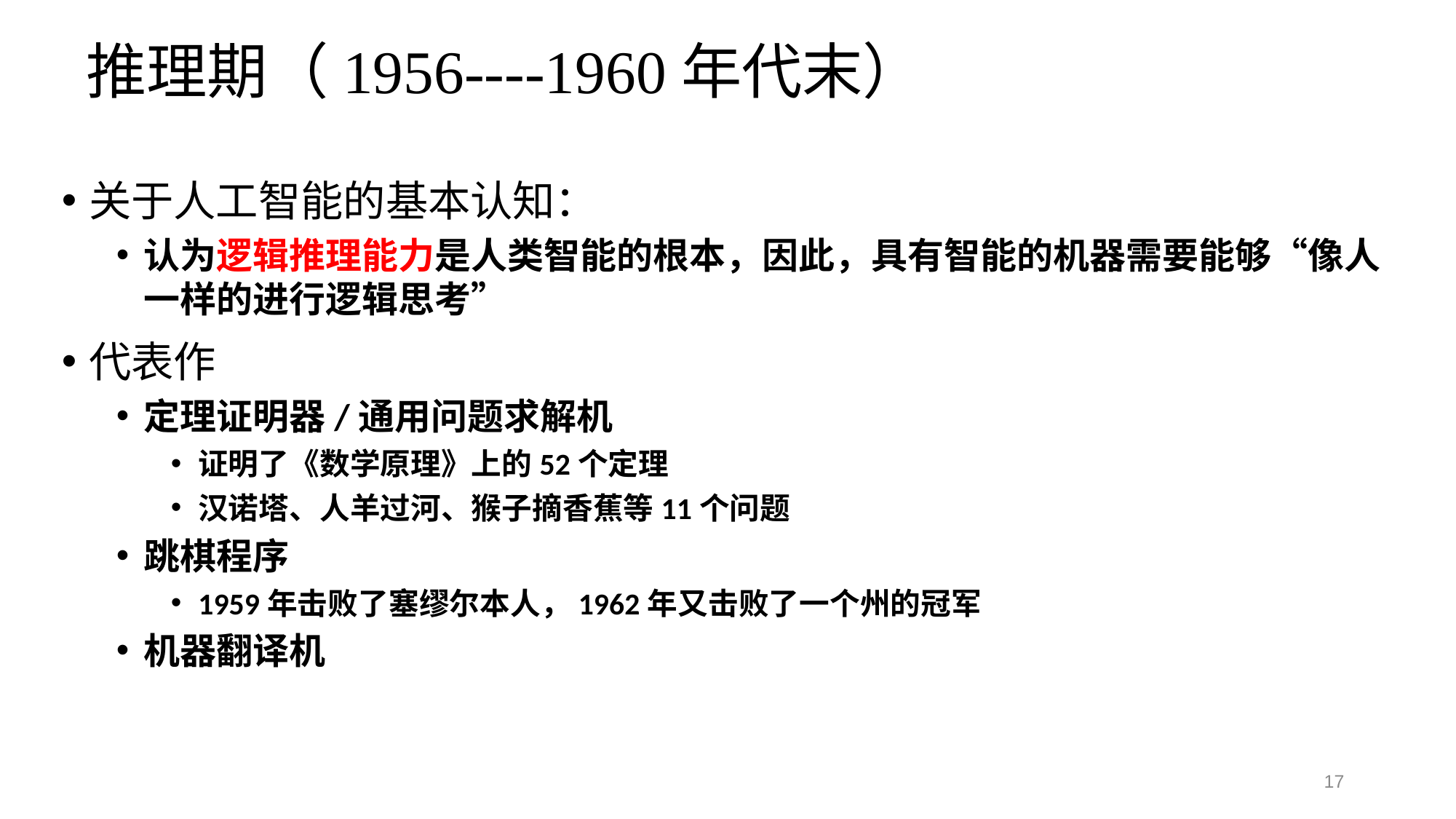

推理期（1956----1960年代末）
关于人工智能的基本认知：
认为逻辑推理能力是人类智能的根本，因此，具有智能的机器需要能够“像人一样的进行逻辑思考”
代表作
定理证明器/通用问题求解机
证明了《数学原理》上的52个定理
汉诺塔、人羊过河、猴子摘香蕉等11个问题
跳棋程序
1959年击败了塞缪尔本人，1962年又击败了一个州的冠军
机器翻译机
17